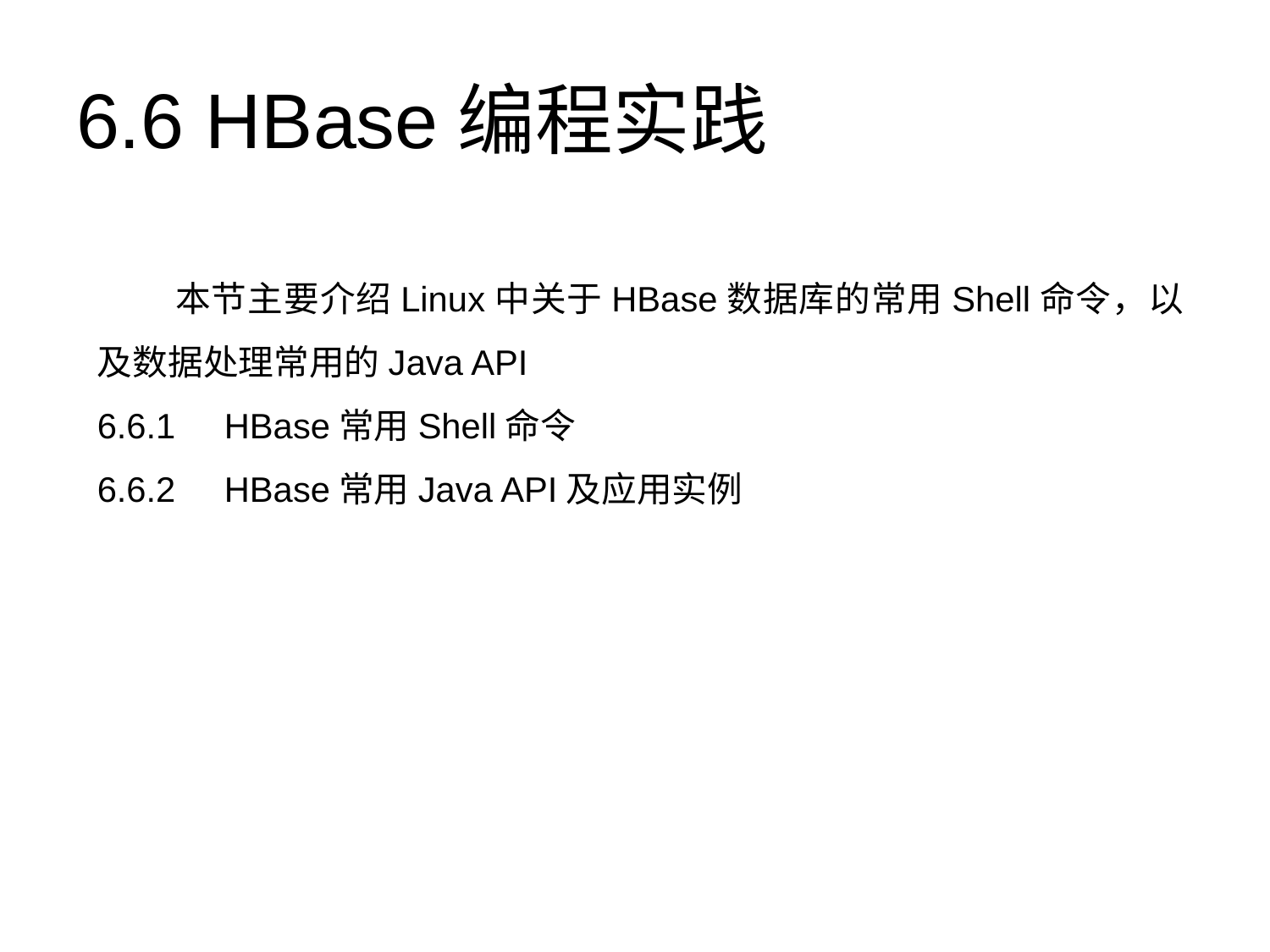

6.6 HBase编程实践
        本节主要介绍Linux中关于HBase数据库的常用Shell命令，以及数据处理常用的Java API
6.6.1	HBase常用Shell命令
6.6.2	HBase常用Java API及应用实例